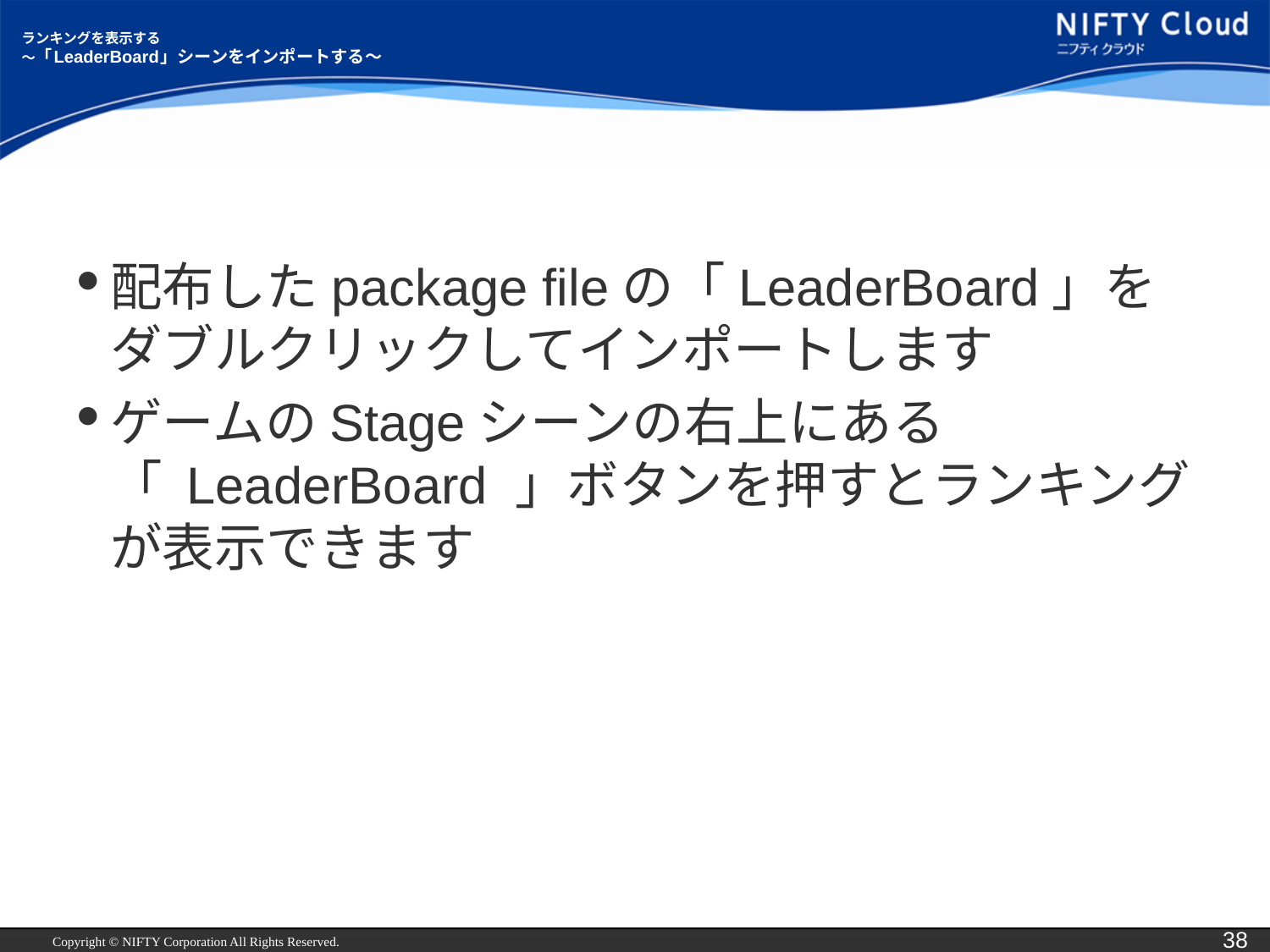

# ランキングを表示する ～「LeaderBoard」シーンをインポートする～
配布したpackage fileの「LeaderBoard」をダブルクリックしてインポートします
ゲームのStageシーンの右上にある「 LeaderBoard 」ボタンを押すとランキングが表示できます